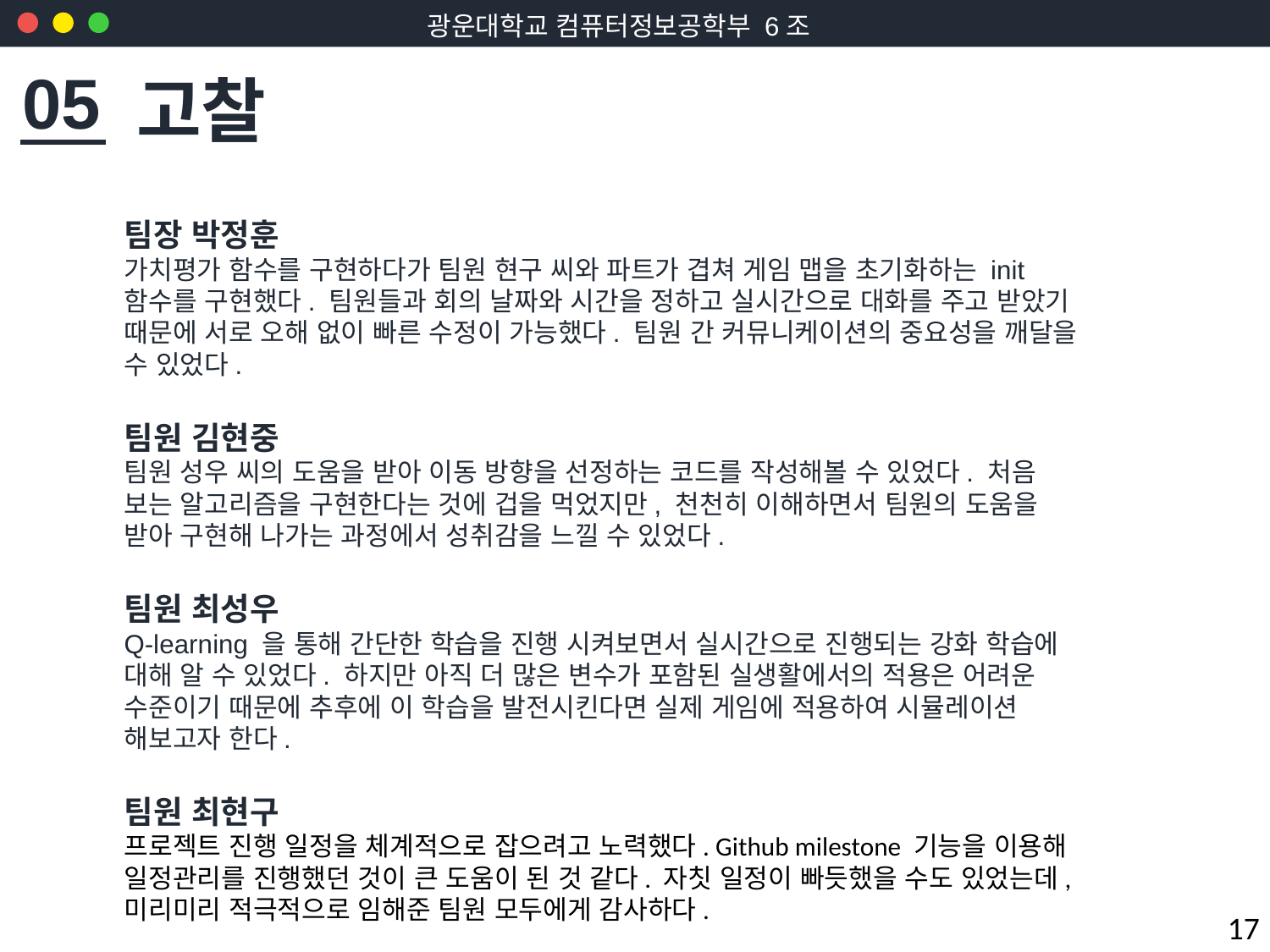

05
고찰
팀장 박정훈
가치평가 함수를 구현하다가 팀원 현구 씨와 파트가 겹쳐 게임 맵을 초기화하는 init 함수를 구현했다. 팀원들과 회의 날짜와 시간을 정하고 실시간으로 대화를 주고 받았기 때문에 서로 오해 없이 빠른 수정이 가능했다. 팀원 간 커뮤니케이션의 중요성을 깨달을 수 있었다.

팀원 김현중
팀원 성우 씨의 도움을 받아 이동 방향을 선정하는 코드를 작성해볼 수 있었다. 처음 보는 알고리즘을 구현한다는 것에 겁을 먹었지만, 천천히 이해하면서 팀원의 도움을 받아 구현해 나가는 과정에서 성취감을 느낄 수 있었다.

팀원 최성우
Q-learning 을 통해 간단한 학습을 진행 시켜보면서 실시간으로 진행되는 강화 학습에 대해 알 수 있었다. 하지만 아직 더 많은 변수가 포함된 실생활에서의 적용은 어려운 수준이기 때문에 추후에 이 학습을 발전시킨다면 실제 게임에 적용하여 시뮬레이션 해보고자 한다.

팀원 최현구
프로젝트 진행 일정을 체계적으로 잡으려고 노력했다. Github milestone 기능을 이용해 일정관리를 진행했던 것이 큰 도움이 된 것 같다. 자칫 일정이 빠듯했을 수도 있었는데, 미리미리 적극적으로 임해준 팀원 모두에게 감사하다.
17